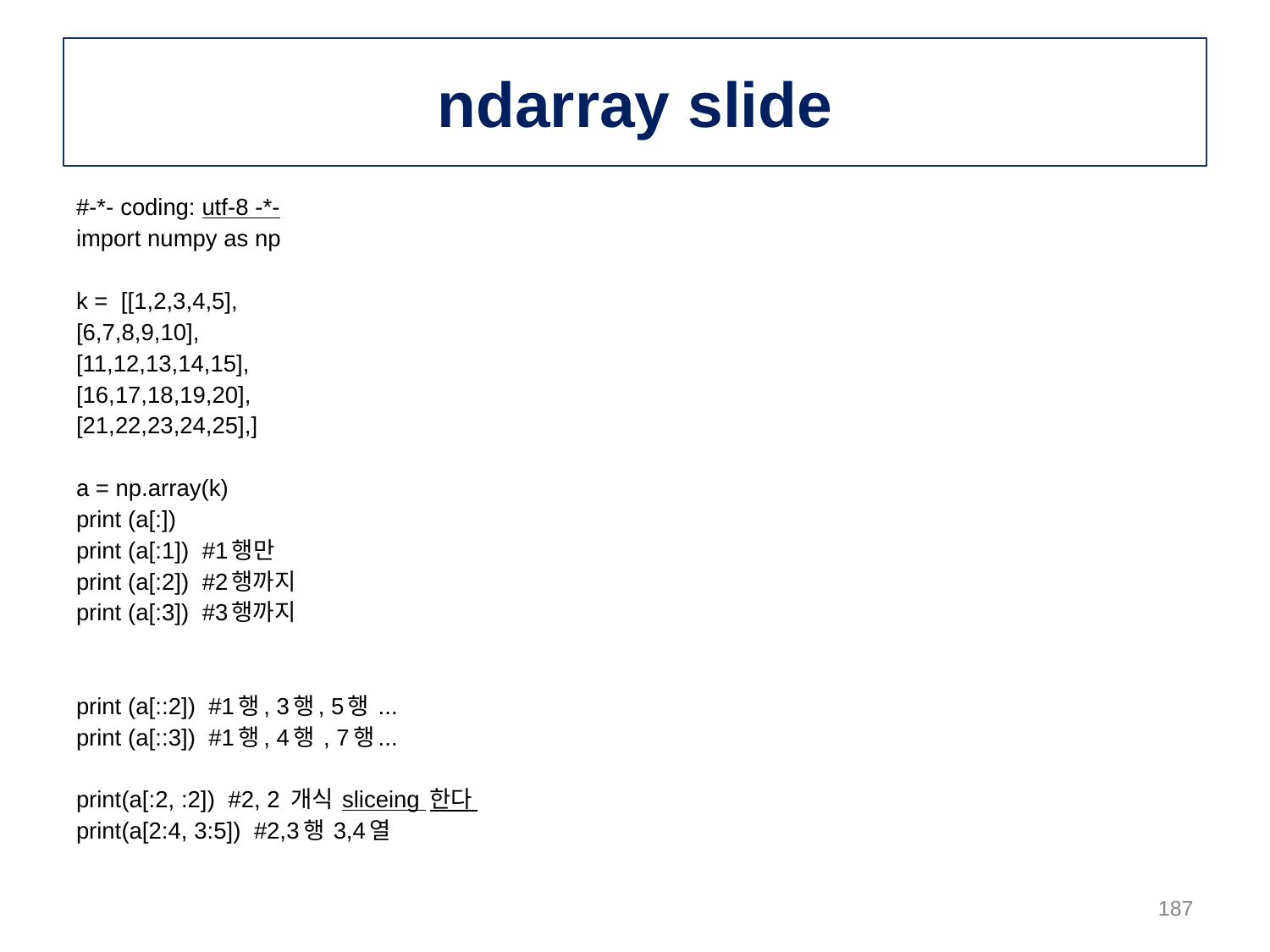

# ndarray slide
#-*- coding: utf-8 -*-
import numpy as np

k =  [[1,2,3,4,5],
[6,7,8,9,10],
[11,12,13,14,15],
[16,17,18,19,20],
[21,22,23,24,25],]

a = np.array(k)
print (a[:])
print (a[:1])  #1행만
print (a[:2])  #2행까지
print (a[:3])  #3행까지

print (a[::2])  #1행, 3행, 5행 ...
print (a[::3])  #1행, 4행 , 7행...

print(a[:2, :2])  #2, 2 개식 sliceing 한다
print(a[2:4, 3:5])  #2,3행 3,4열
187